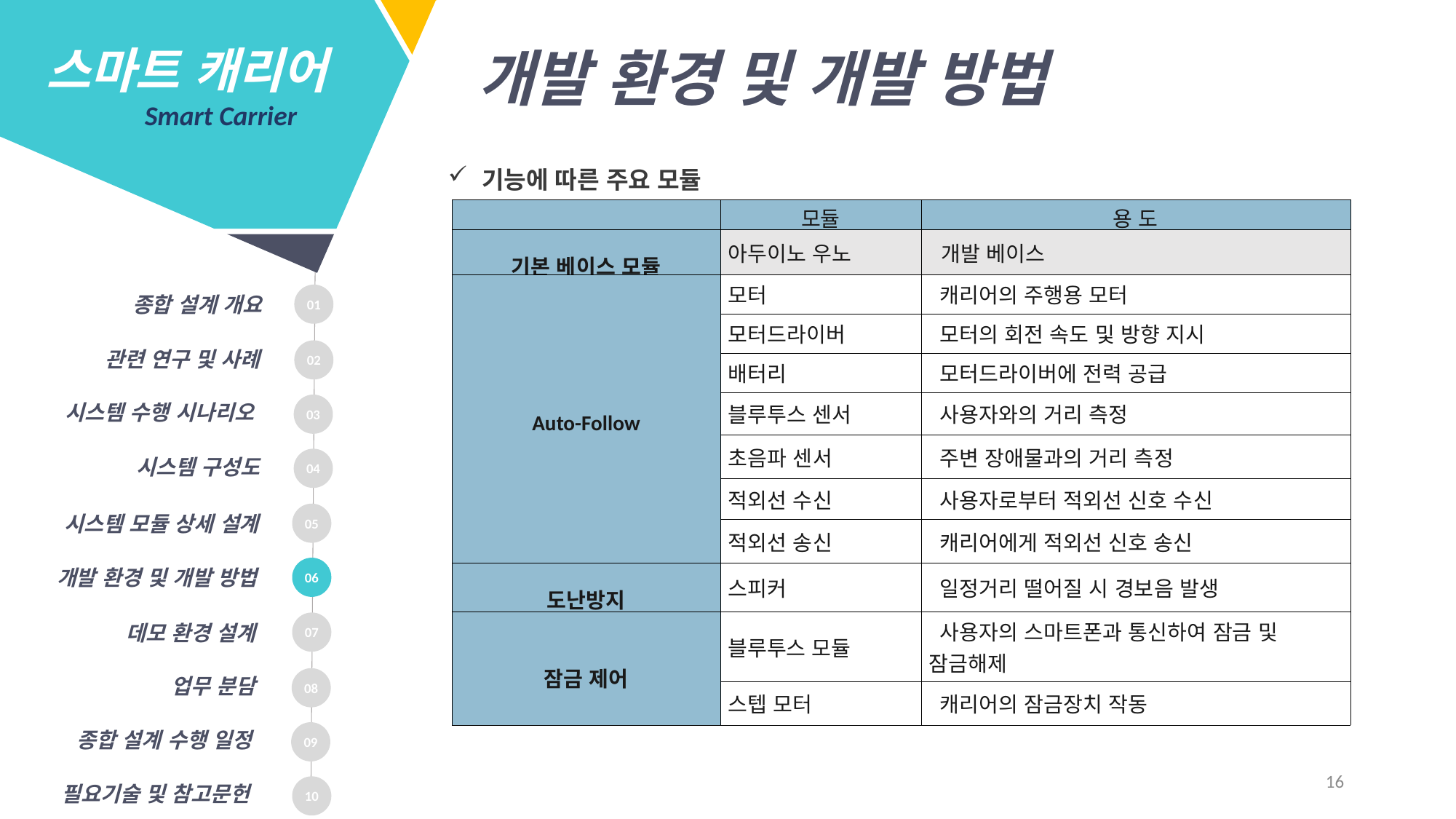

스마트 캐리어
           Smart Carrier
개발 환경 및 개발 방법
기능에 따른 주요 모듈

|  | 모듈 | 용 도 |
| --- | --- | --- |
| 기본 베이스 모듈 | 아두이노 우노 | 개발 베이스 |
| Auto-Follow | 모터 | 캐리어의 주행용 모터 |
|  | 모터드라이버 | 모터의 회전 속도 및 방향 지시 |
|  | 배터리 | 모터드라이버에 전력 공급 |
|  | 블루투스 센서 | 사용자와의 거리 측정 |
|  | 초음파 센서 | 주변 장애물과의 거리 측정 |
|  | 적외선 수신 | 사용자로부터 적외선 신호 수신 |
|  | 적외선 송신 | 캐리어에게 적외선 신호 송신 |
| 도난방지 | 스피커 | 일정거리 떨어질 시 경보음 발생 |
| 잠금 제어 | 블루투스 모듈 | 사용자의 스마트폰과 통신하여 잠금 및 잠금해제 |
|  | 스텝 모터 | 캐리어의 잠금장치 작동 |
01
종합 설계 개요
02
관련 연구 및 사례
시스템 수행 시나리오
03
시스템 구성도
04
05
시스템 모듈 상세 설계
06
개발 환경 및 개발 방법
07
데모 환경 설계
업무 분담
08
종합 설계 수행 일정
09
16
필요기술 및 참고문헌
10